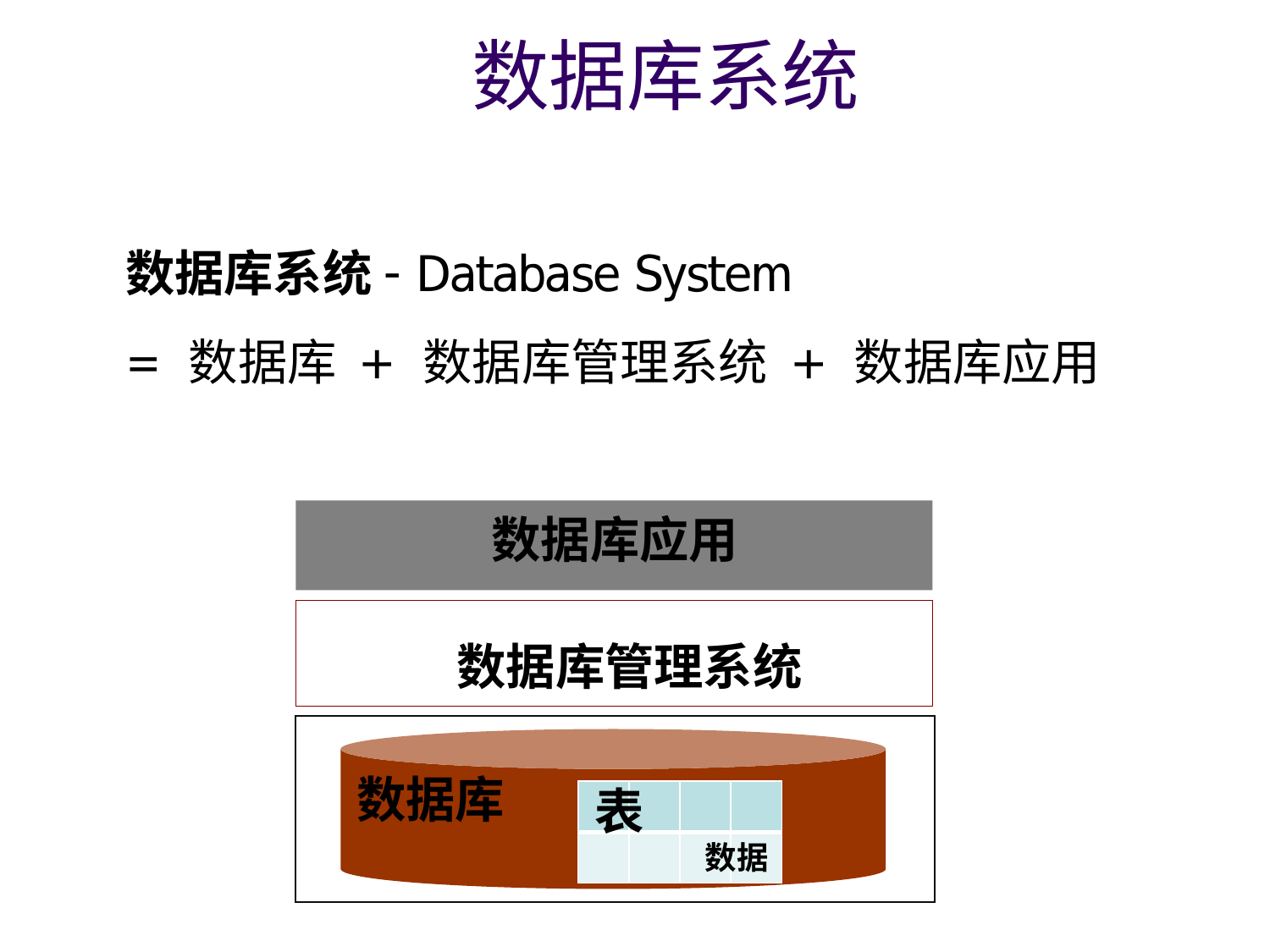

# 数据库系统
数据库系统- Database System
= 数据库 + 数据库管理系统 + 数据库应用

数据库应用

数据库管理系统

数据库
表
|  |  |  |  |
| --- | --- | --- | --- |
|  |  |  |  |
数据